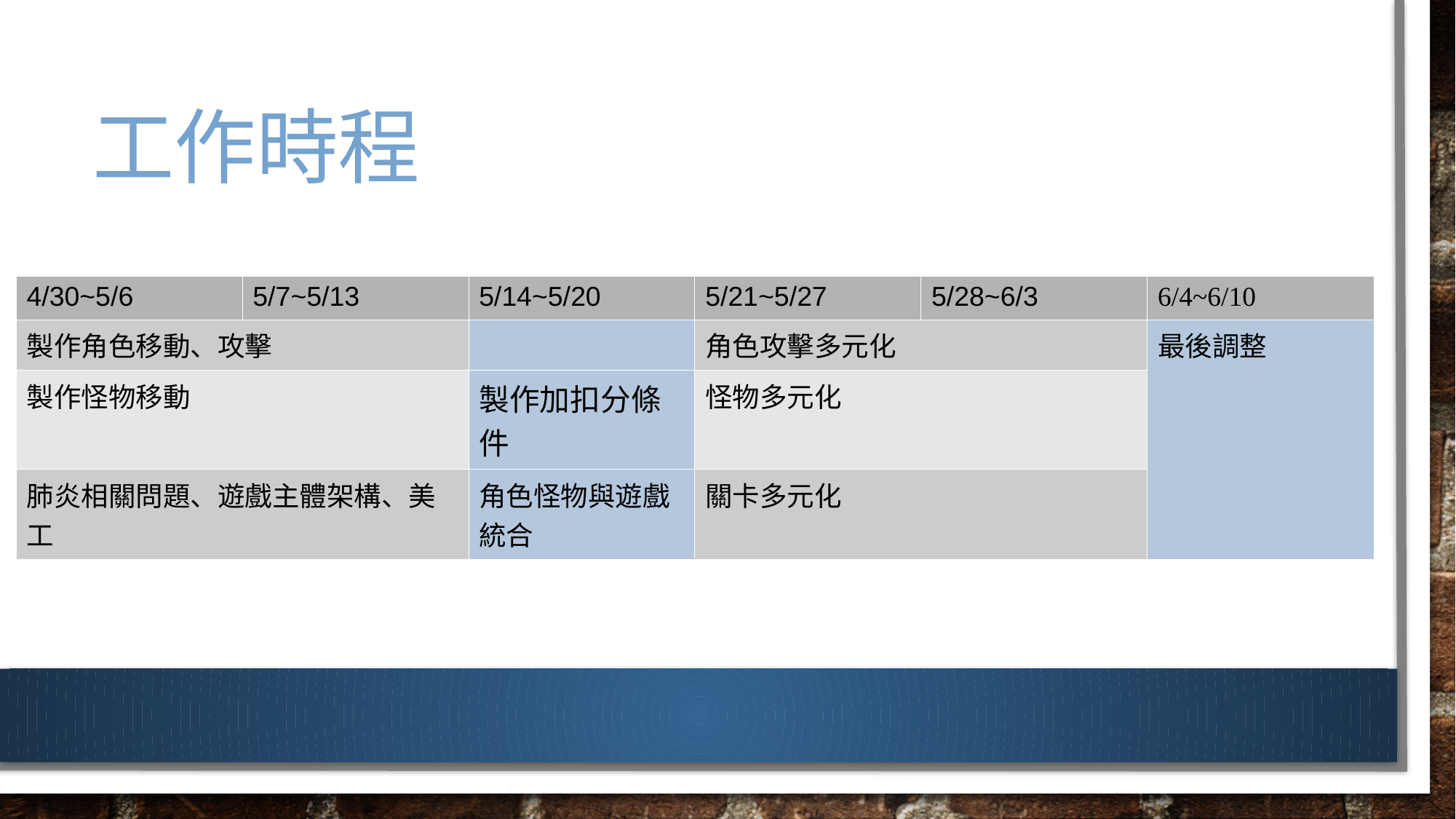

工作時程
| 4/30~5/6 | 5/7~5/13 | 5/14~5/20 | 5/21~5/27 | 5/28~6/3 | 6/4~6/10 |
| --- | --- | --- | --- | --- | --- |
| 製作角色移動、攻擊 |  |  | 角色攻擊多元化 |  | 最後調整 |
| 製作怪物移動 |  | 製作加扣分條件 | 怪物多元化 |  |  |
| 肺炎相關問題、遊戲主體架構、美工 |  | 角色怪物與遊戲統合 | 關卡多元化 |  |  |